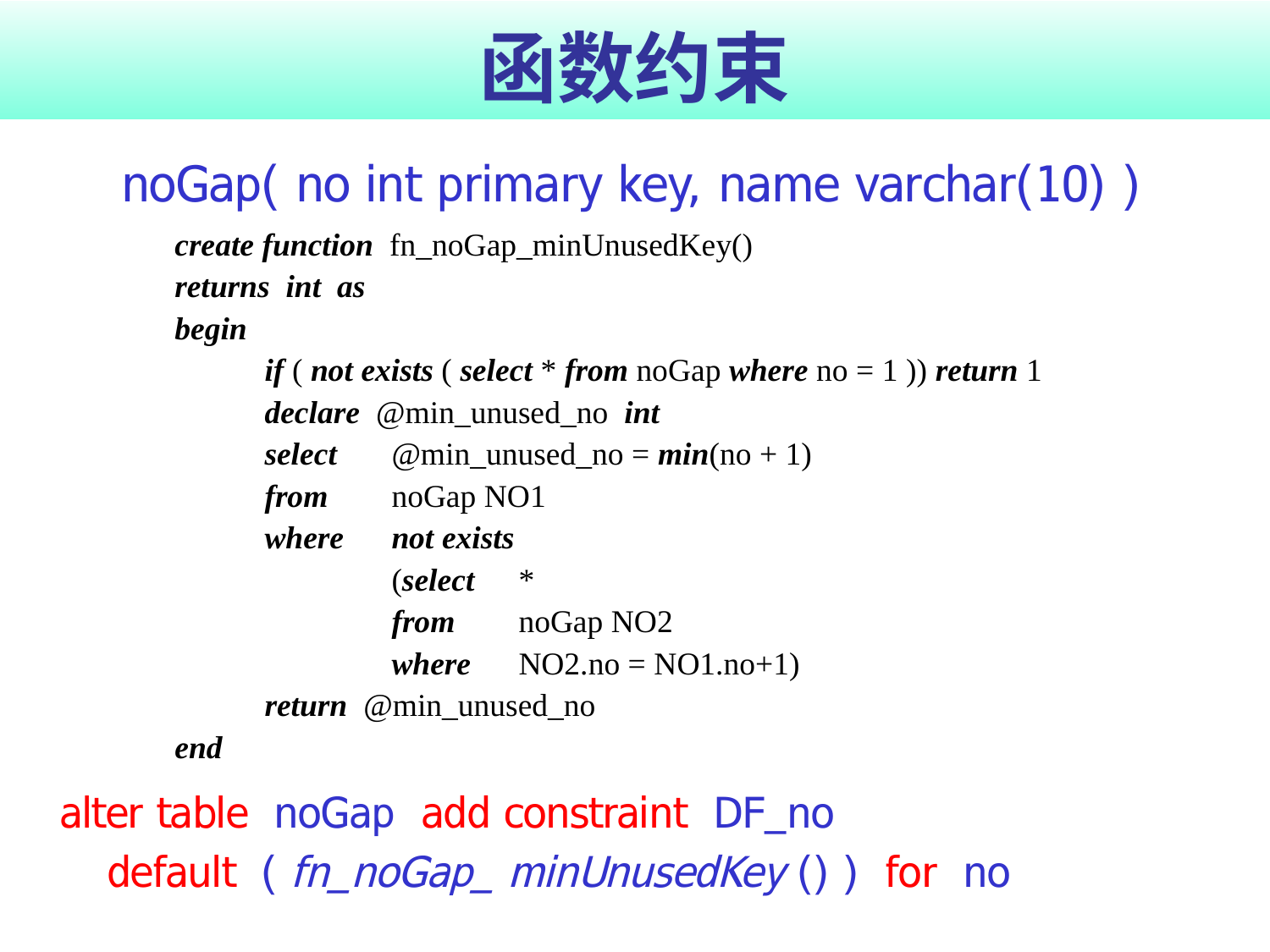

# 函数约束
noGap( no int primary key, name varchar(10) )

create function  fn_noGap_minUnusedKey()
returns  int  as
begin
	if ( not exists ( select * from noGap where no = 1 )) return 1
	declare  @min_unused_no  int
	select 	@min_unused_no = min(no + 1)
  	from 	noGap NO1
	where 	not exists
		(select 	*
		from 	noGap NO2
		where 	NO2.no = NO1.no+1)
	return  @min_unused_no
end
alter table  noGap  add constraint  DF_no
	default  ( fn_noGap_ minUnusedKey () )  for  no